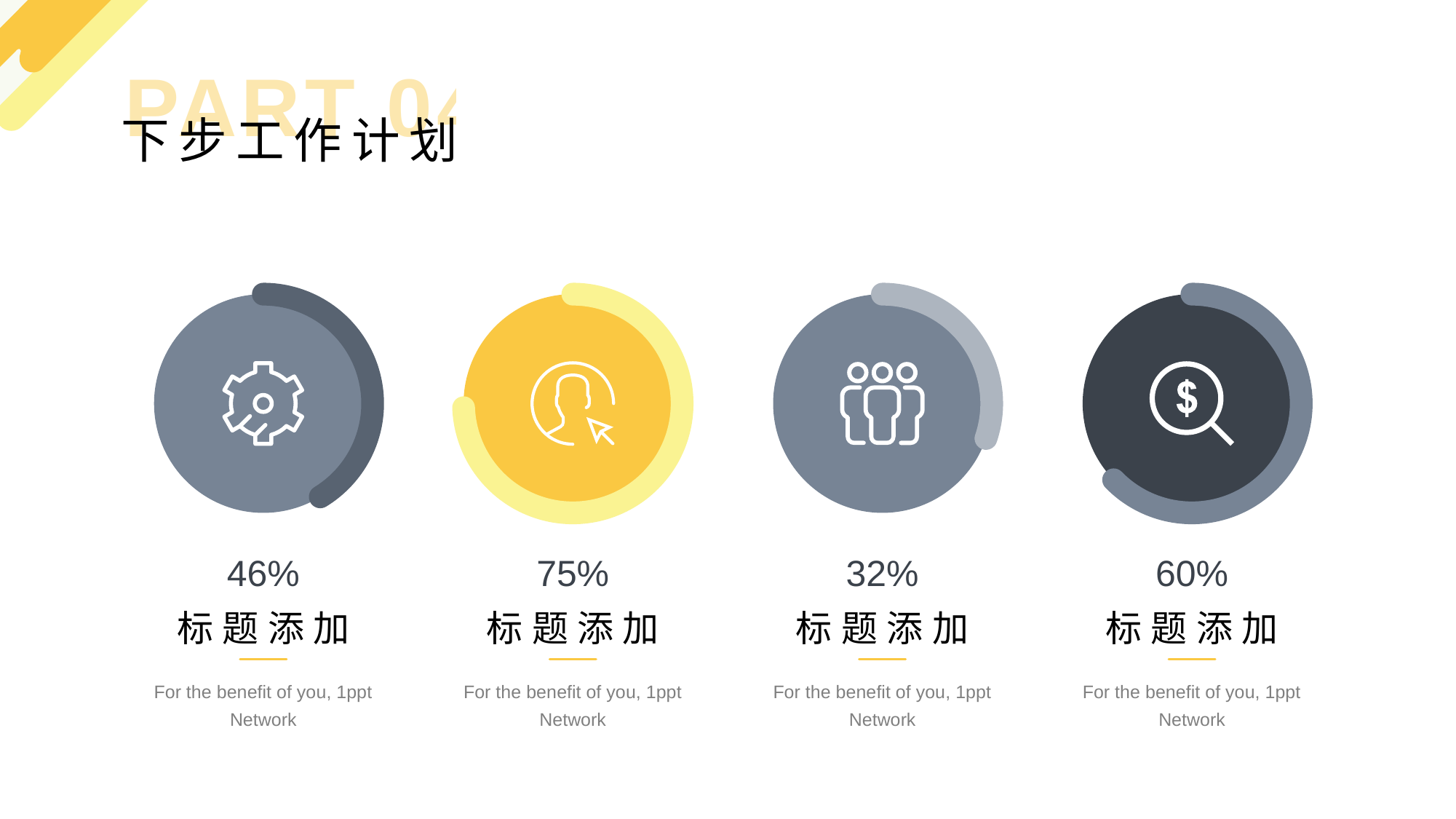

PART 04
下步工作计划

46%
75%
32%
60%
标题添加
标题添加
标题添加
标题添加
For the benefit of you, 1ppt Network
For the benefit of you, 1ppt Network
For the benefit of you, 1ppt Network
For the benefit of you, 1ppt Network